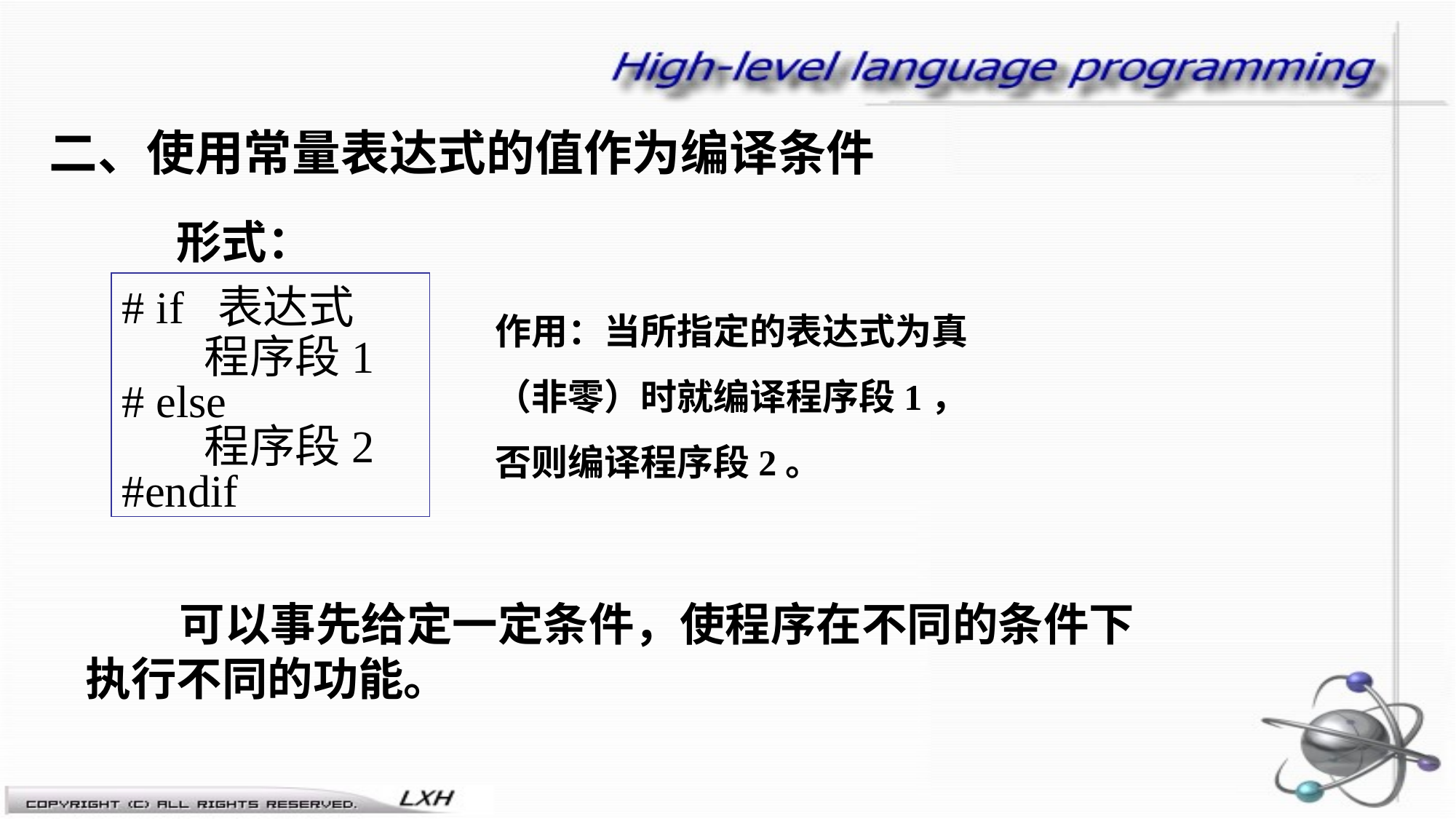

二、使用常量表达式的值作为编译条件
形式：
# if  表达式
       程序段1
# else
       程序段2
#endif
作用：当所指定的表达式为真（非零）时就编译程序段1，否则编译程序段2。
        可以事先给定一定条件，使程序在不同的条件下执行不同的功能。